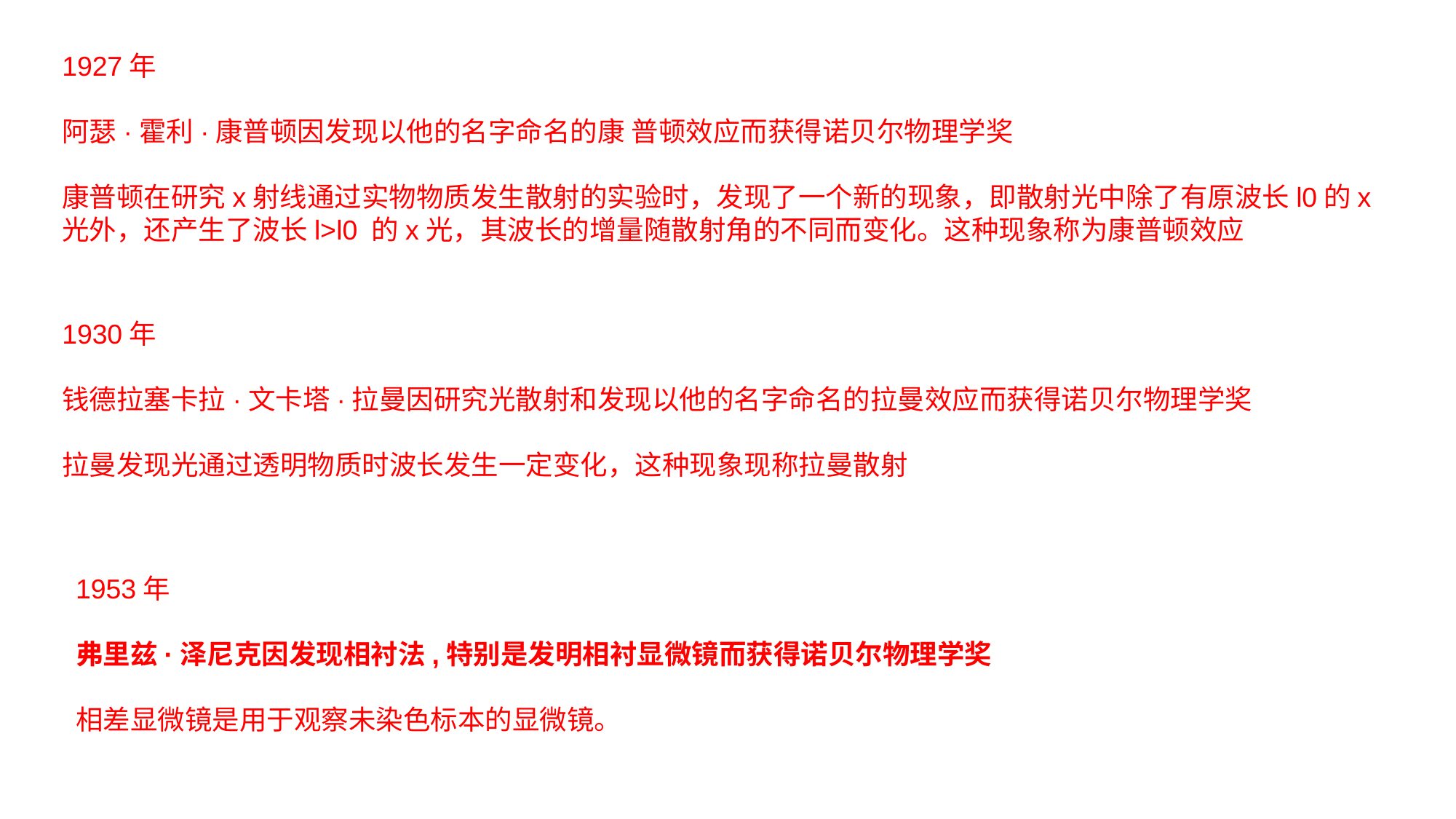

1927年
阿瑟·霍利·康普顿因发现以他的名字命名的康 普顿效应而获得诺贝尔物理学奖
康普顿在研究x射线通过实物物质发生散射的实验时，发现了一个新的现象，即散射光中除了有原波长l0的x光外，还产生了波长l>l0 的x光，其波长的增量随散射角的不同而变化。这种现象称为康普顿效应
1930年
钱德拉塞卡拉·文卡塔·拉曼因研究光散射和发现以他的名字命名的拉曼效应而获得诺贝尔物理学奖
拉曼发现光通过透明物质时波长发生一定变化，这种现象现称拉曼散射
1953年

弗里兹·泽尼克因发现相衬法,特别是发明相衬显微镜而获得诺贝尔物理学奖

相差显微镜是用于观察未染色标本的显微镜。